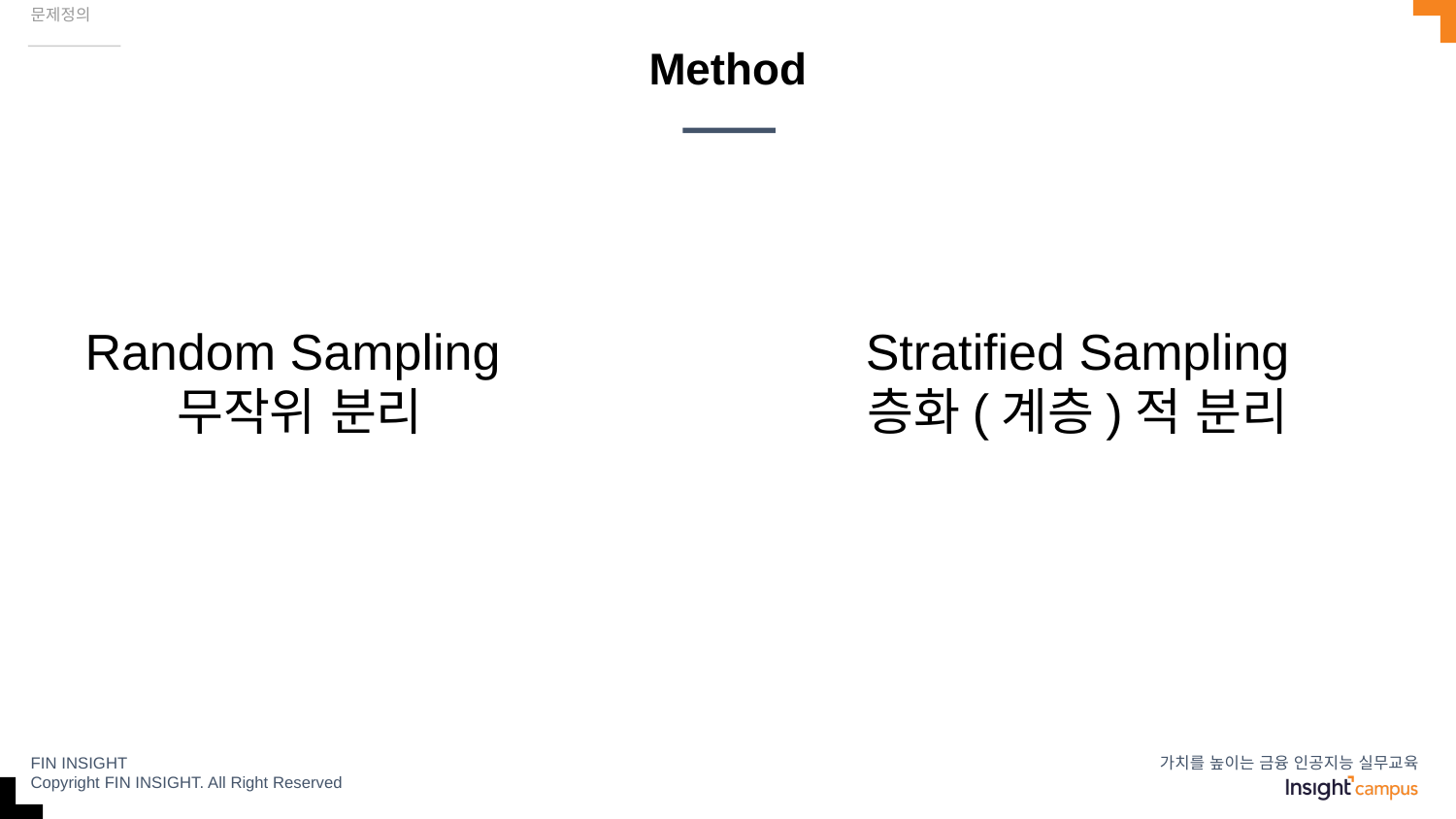

문제정의
# Method
Random Sampling
무작위 분리
Stratified Sampling
층화(계층)적 분리